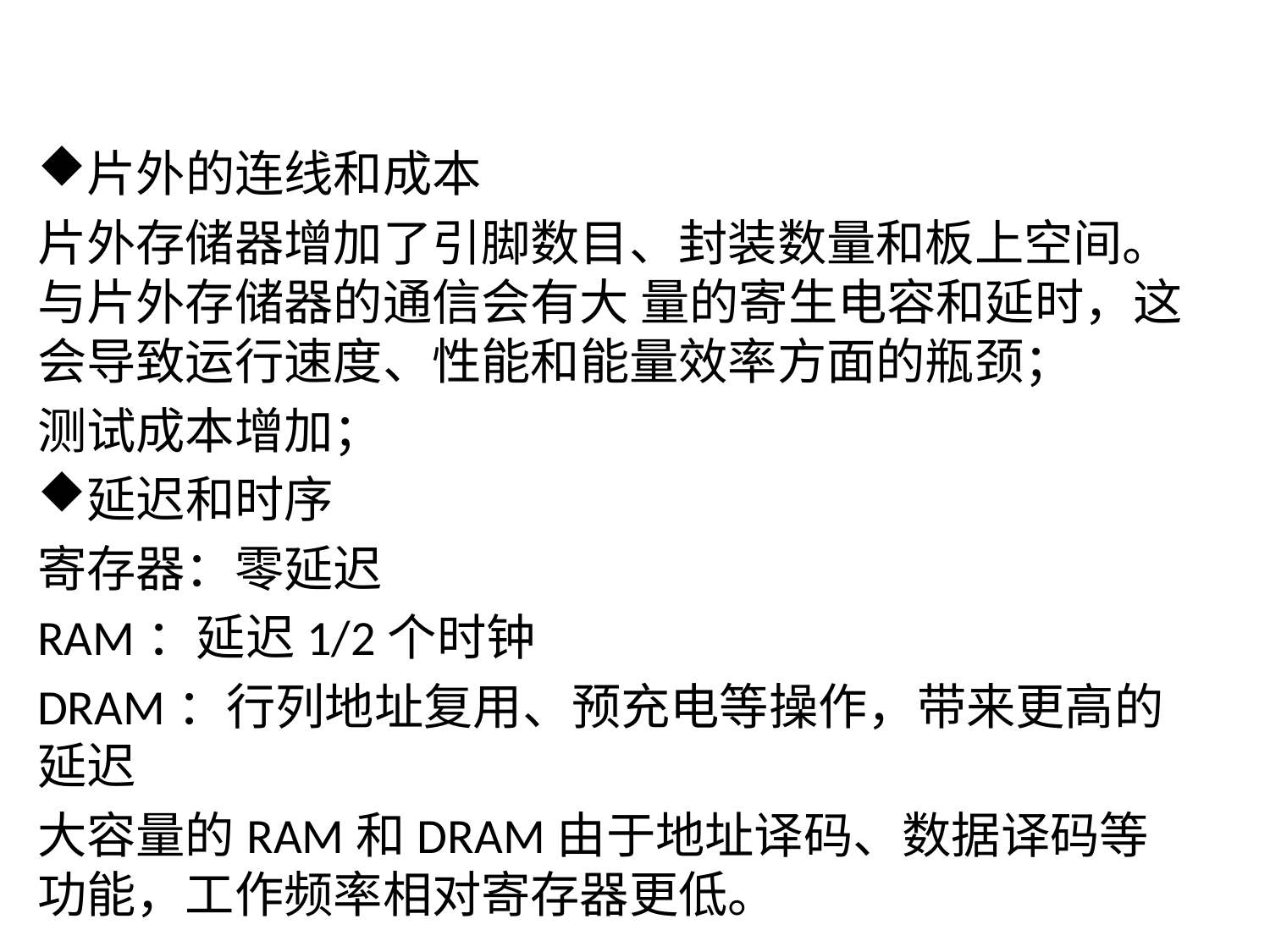

片外的连线和成本
片外存储器增加了引脚数目、封装数量和板上空间。与片外存储器的通信会有大 量的寄生电容和延时，这会导致运行速度、性能和能量效率方面的瓶颈；
测试成本增加；
延迟和时序
寄存器：零延迟
RAM：延迟1/2个时钟
DRAM：行列地址复用、预充电等操作，带来更高的延迟
大容量的RAM和DRAM由于地址译码、数据译码等功能，工作频率相对寄存器更低。